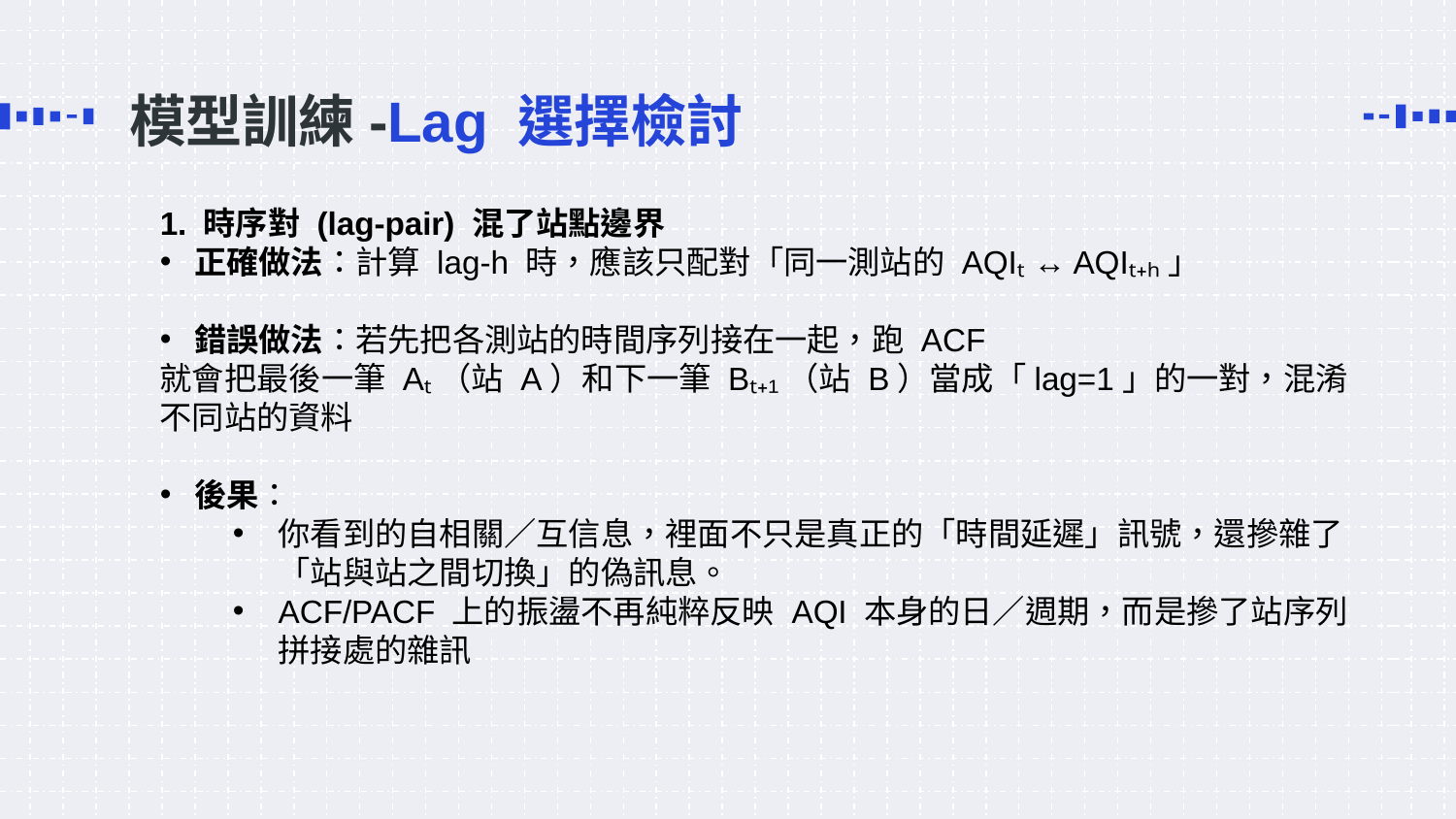

# 模型訓練-Lag 選擇檢討
1. 時序對 (lag-pair) 混了站點邊界
正確做法：計算 lag-h 時，應該只配對「同一測站的 AQIₜ ↔ AQIₜ₊ₕ」

錯誤做法：若先把各測站的時間序列接在一起，跑 ACF
就會把最後一筆 Aₜ（站 A）和下一筆 Bₜ₊₁（站 B）當成「lag=1」的一對，混淆不同站的資料

後果：
你看到的自相關／互信息，裡面不只是真正的「時間延遲」訊號，還摻雜了「站與站之間切換」的偽訊息。
ACF/PACF 上的振盪不再純粹反映 AQI 本身的日／週期，而是摻了站序列拼接處的雜訊